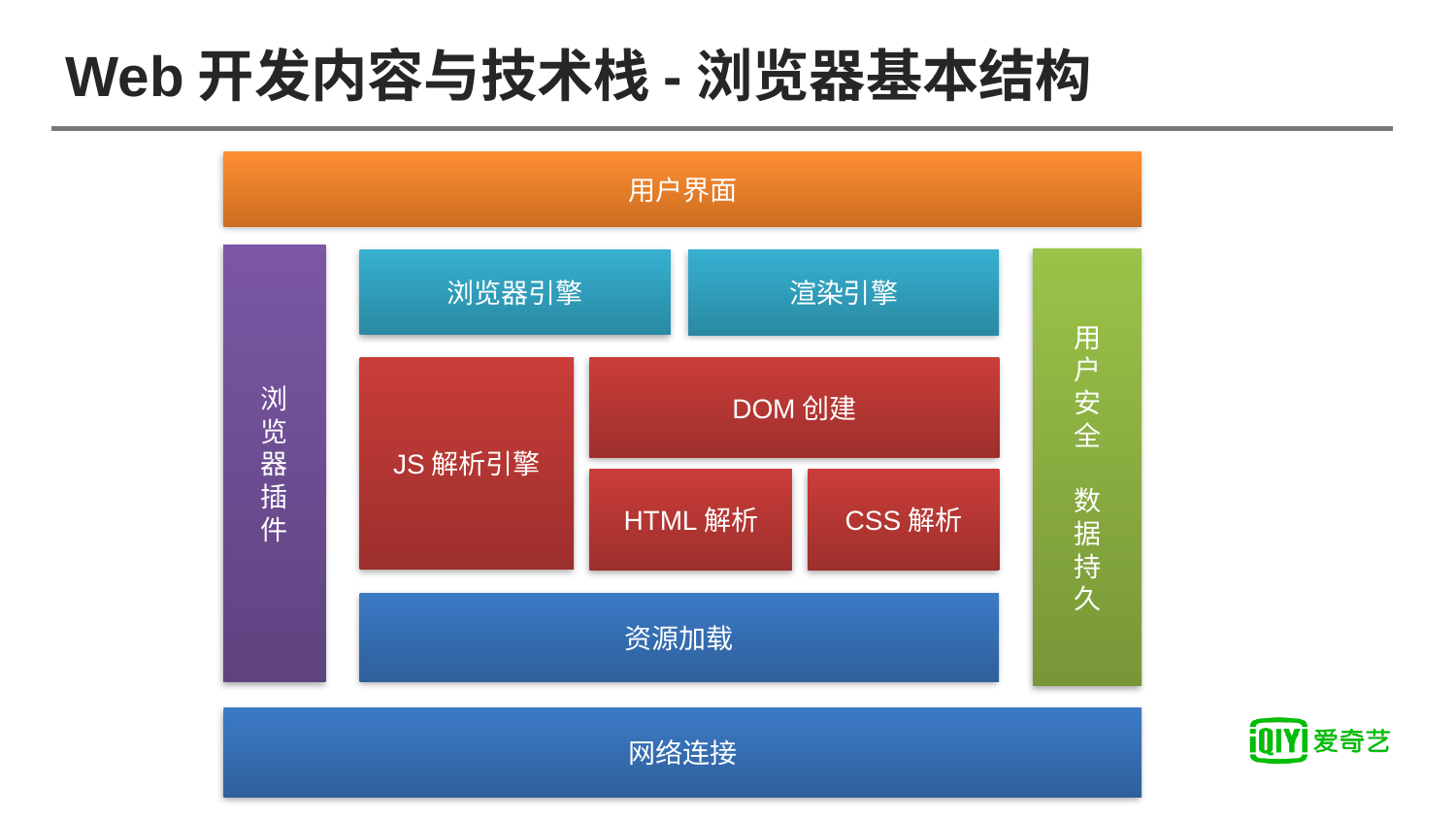

# Web开发内容与技术栈-浏览器基本结构
用户界面
浏
览
器
插
件
用
户
安
全

数
据
持
久
浏览器引擎
渲染引擎
JS解析引擎
DOM创建
HTML解析
CSS解析
资源加载
网络连接
网络连接